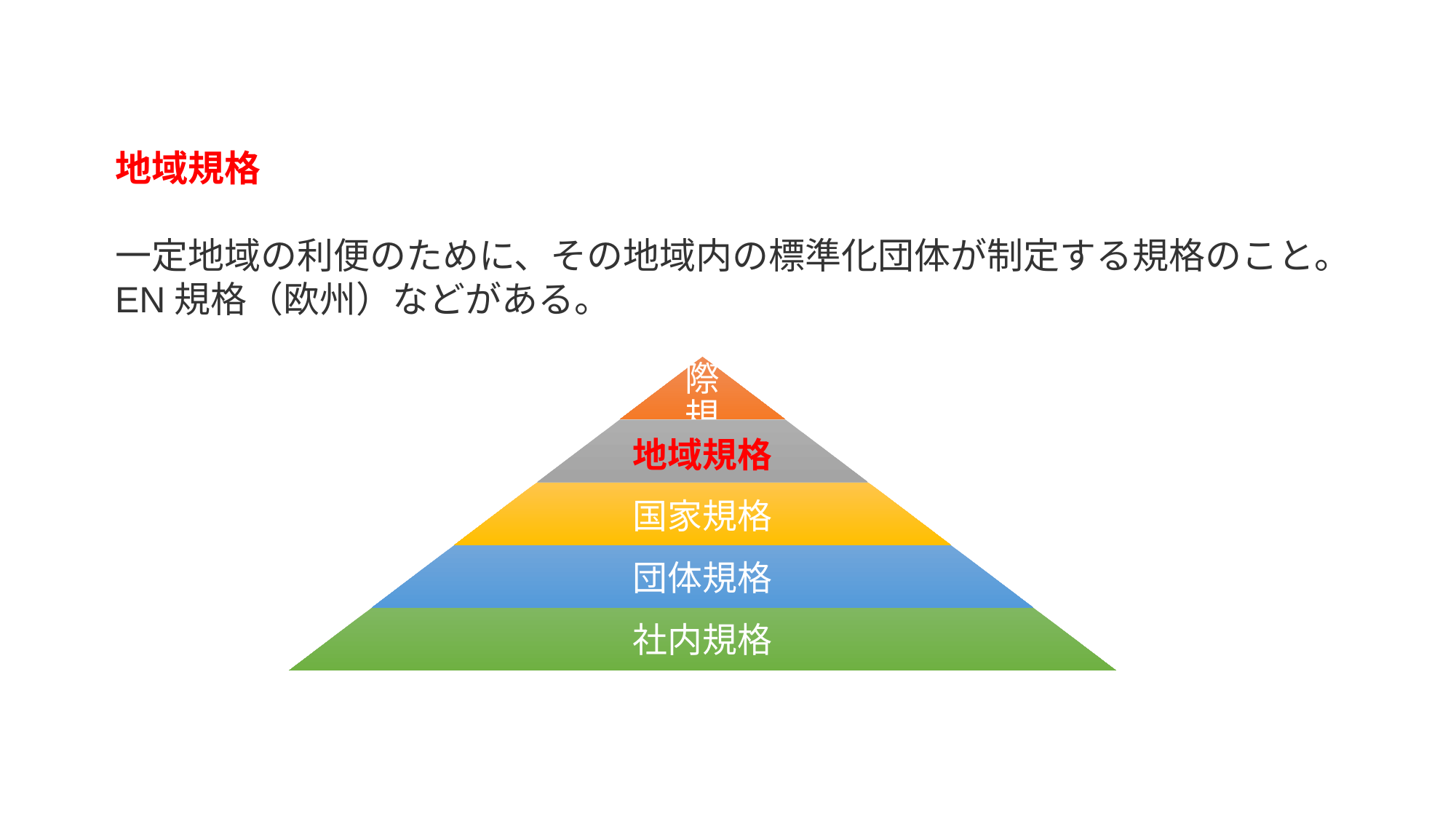

地域規格

一定地域の利便のために、その地域内の標準化団体が制定する規格のこと。
EN規格（欧州）などがある。
国際規格
地域規格
国家規格
団体規格
社内規格